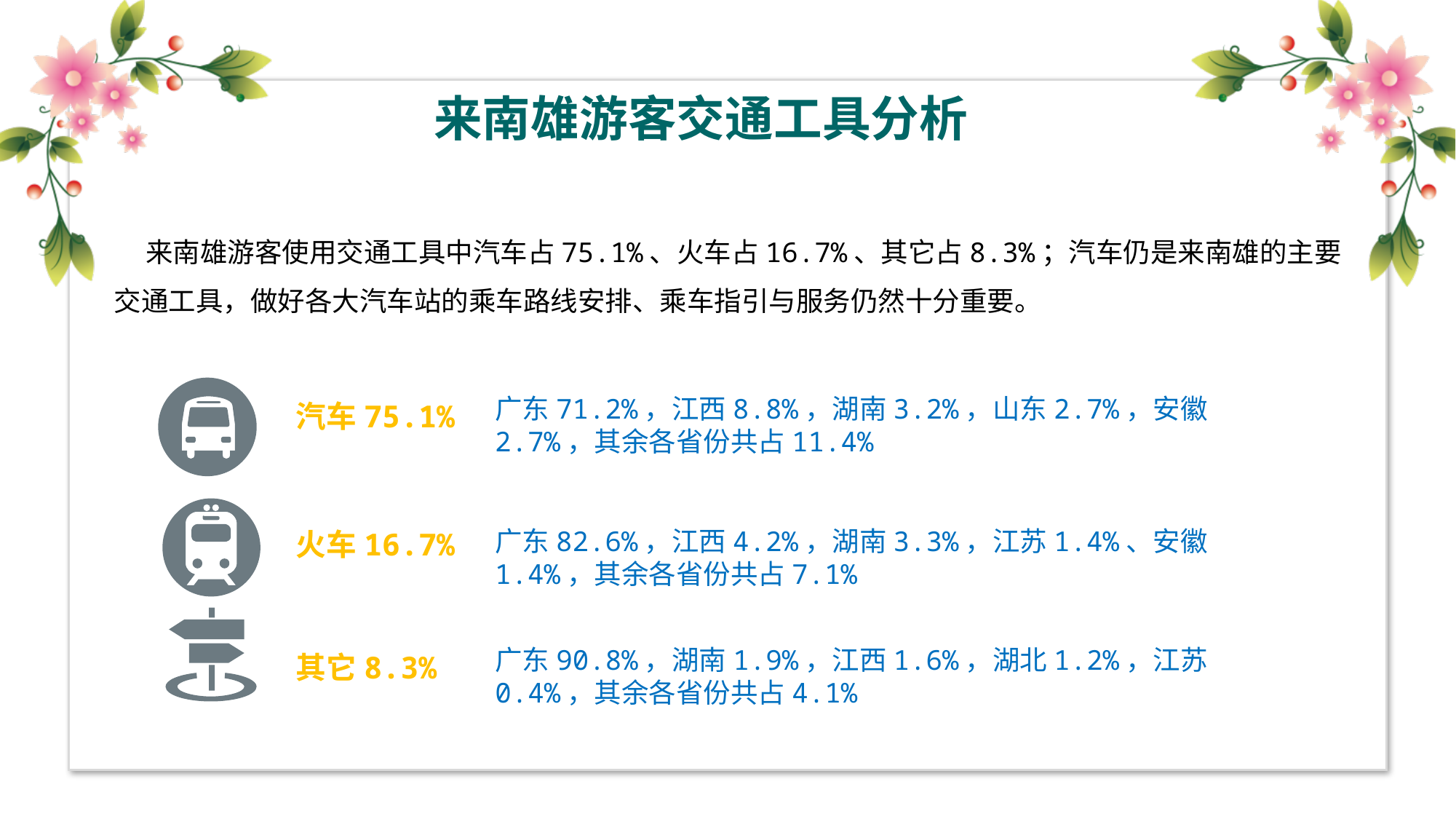

来南雄游客交通工具分析
    来南雄游客使用交通工具中汽车占75.1%、火车占16.7%、其它占8.3%；汽车仍是来南雄的主要交通工具，做好各大汽车站的乘车路线安排、乘车指引与服务仍然十分重要。

广东71.2%，江西8.8%，湖南3.2%，山东2.7%，安徽2.7%，其余各省份共占11.4%
汽车75.1%

广东82.6%，江西4.2%，湖南3.3%，江苏1.4%、安徽1.4%，其余各省份共占7.1%
火车16.7%

广东90.8%，湖南1.9%，江西1.6%，湖北1.2%，江苏0.4%，其余各省份共占4.1%
其它8.3%